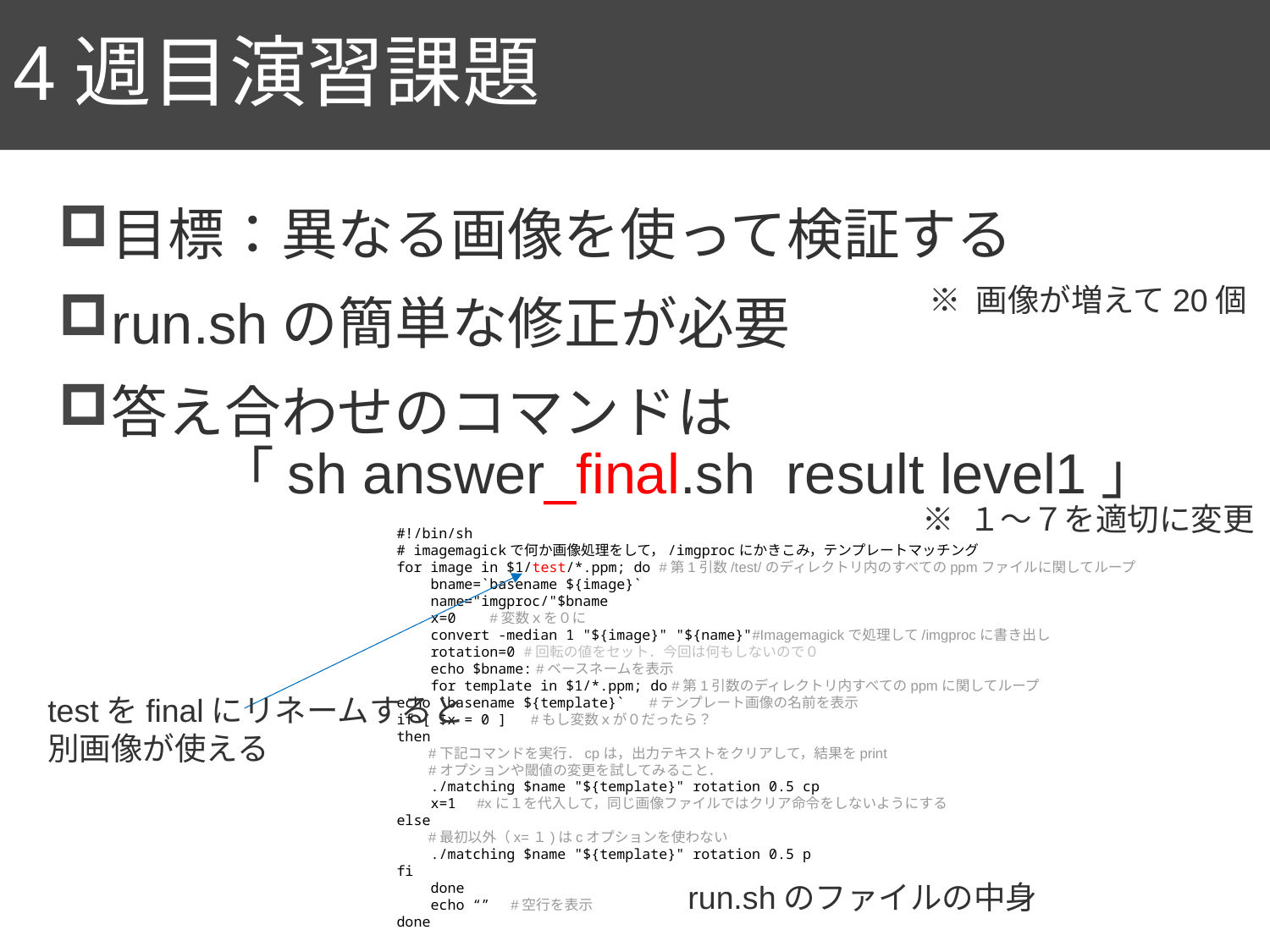

# 4週目演習課題
108
目標：異なる画像を使って検証する
run.shの簡単な修正が必要
答え合わせのコマンドは
	「sh answer_final.sh  result level1」

※ 画像が増えて20個
※ １～７を適切に変更
#!/bin/sh
# imagemagickで何か画像処理をして，/imgprocにかきこみ，テンプレートマッチング
for image in $1/test/*.ppm; do #第1引数/test/のディレクトリ内のすべてのppmファイルに関してループ
    bname=`basename ${image}`
    name="imgproc/"$bname
    x=0    #変数ｘを０に
    convert -median 1 "${image}" "${name}"#Imagemagickで処理して/imgprocに書き出し
    rotation=0 #回転の値をセット．今回は何もしないので０
    echo $bname: #ベースネームを表示
    for template in $1/*.ppm; do #第1引数のディレクトリ内すべてのppmに関してループ
echo `basename ${template}`　 #テンプレート画像の名前を表示
if [ $x = 0 ]　 #もし変数ｘが０だったら？
then
　　#下記コマンドを実行．cpは，出力テキストをクリアして，結果をprint
　　#オプションや閾値の変更を試してみること．
    ./matching $name "${template}" rotation 0.5 cp
    x=1　#xに１を代入して，同じ画像ファイルではクリア命令をしないようにする
else
　　#最初以外（x=１)はcオプションを使わない
    ./matching $name "${template}" rotation 0.5 p
fi
    done
    echo “”　#空行を表示
done
testをfinalにリネームすると
別画像が使える
run.shのファイルの中身